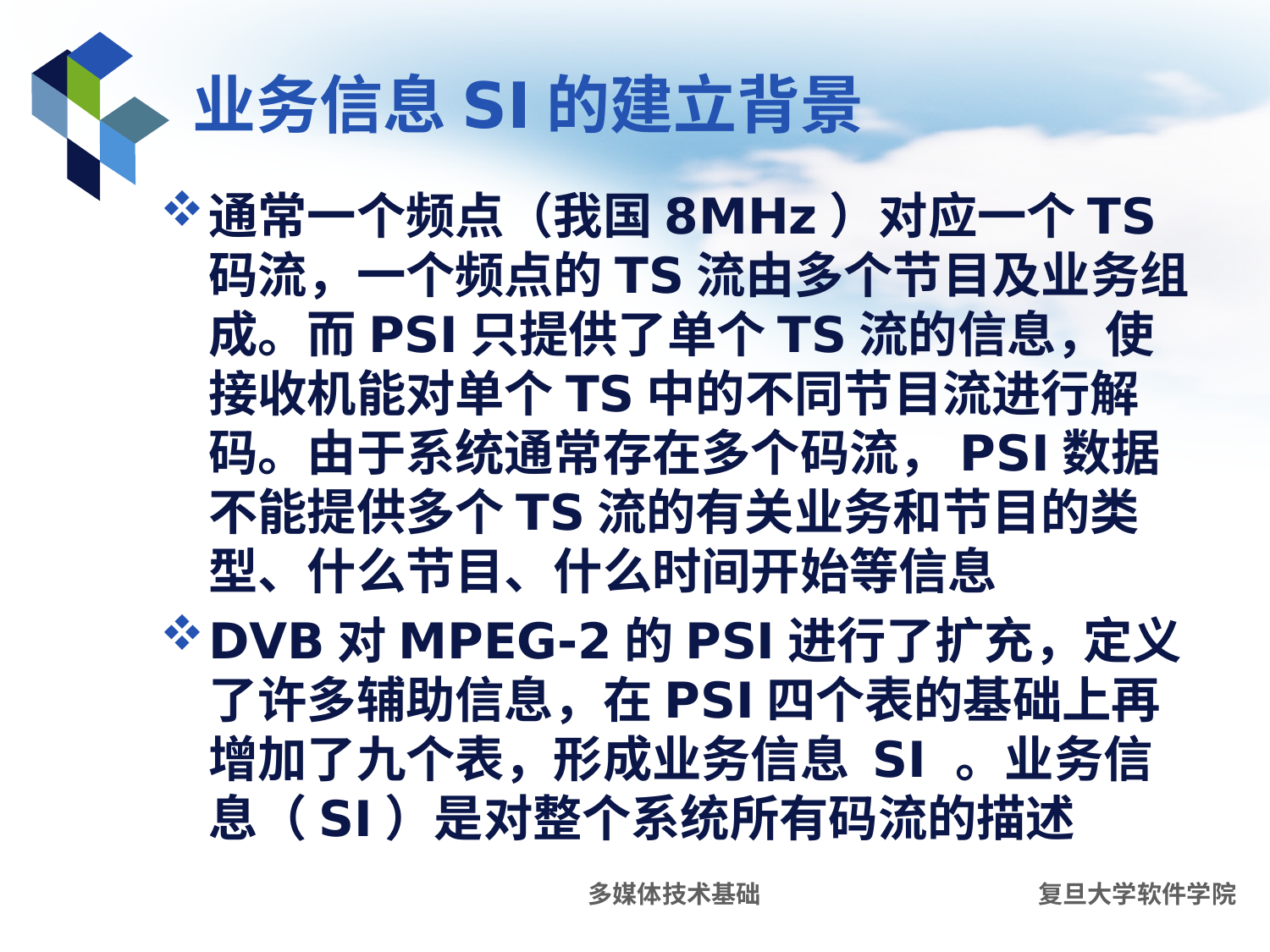

# 业务信息SI的建立背景
通常一个频点（我国8MHz）对应一个TS码流，一个频点的TS流由多个节目及业务组成。而PSI只提供了单个TS流的信息，使接收机能对单个TS中的不同节目流进行解码。由于系统通常存在多个码流，PSI数据不能提供多个TS流的有关业务和节目的类型、什么节目、什么时间开始等信息
DVB对MPEG-2的PSI进行了扩充，定义了许多辅助信息，在PSI四个表的基础上再增加了九个表，形成业务信息 SI 。业务信息（SI）是对整个系统所有码流的描述
多媒体技术基础